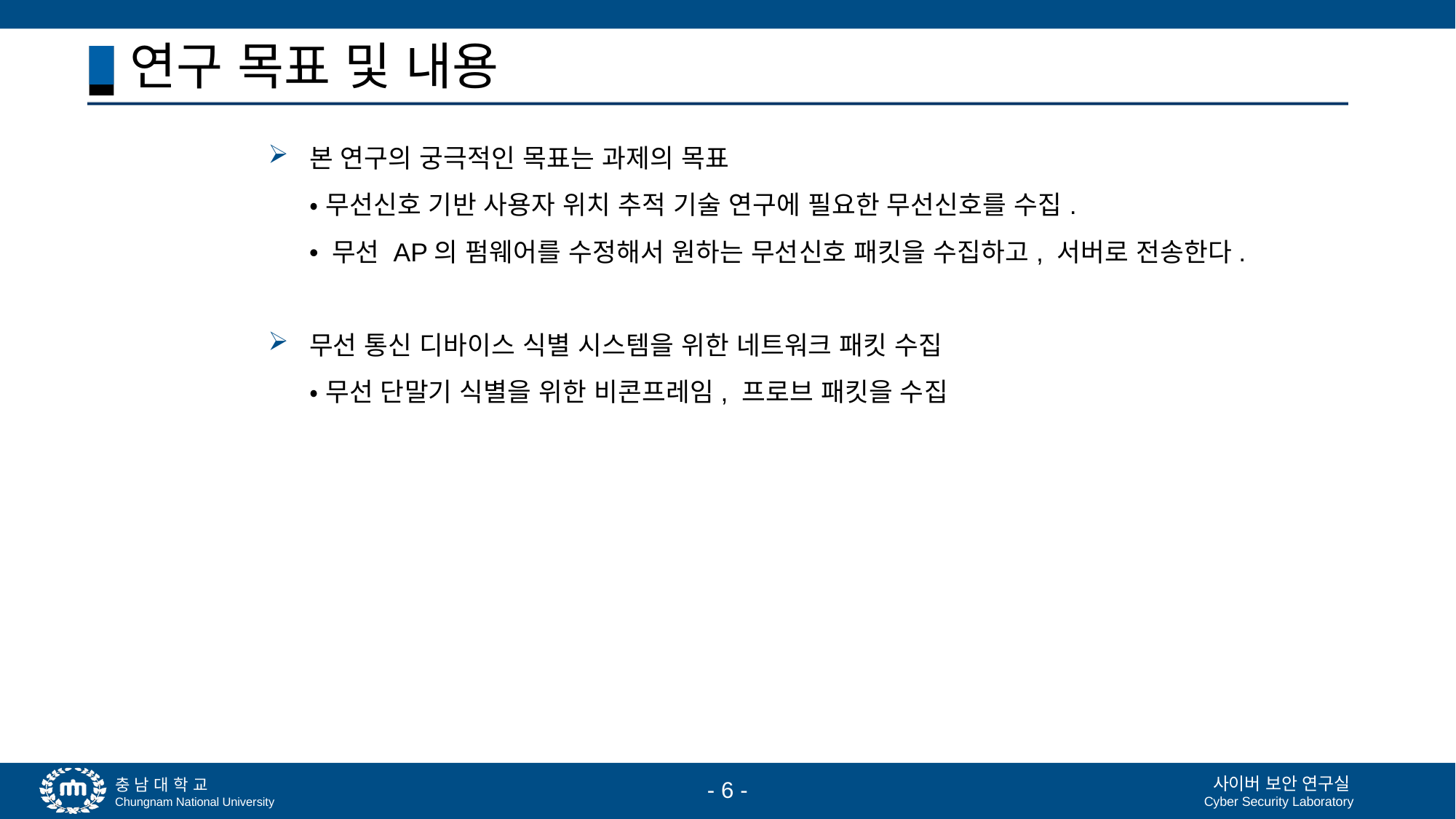

# 연구 목표 및 내용
본 연구의 궁극적인 목표는 과제의 목표
• 무선신호 기반 사용자 위치 추적 기술 연구에 필요한 무선신호를 수집.
• 무선 AP의 펌웨어를 수정해서 원하는 무선신호 패킷을 수집하고, 서버로 전송한다.
무선 통신 디바이스 식별 시스템을 위한 네트워크 패킷 수집
• 무선 단말기 식별을 위한 비콘프레임, 프로브 패킷을 수집